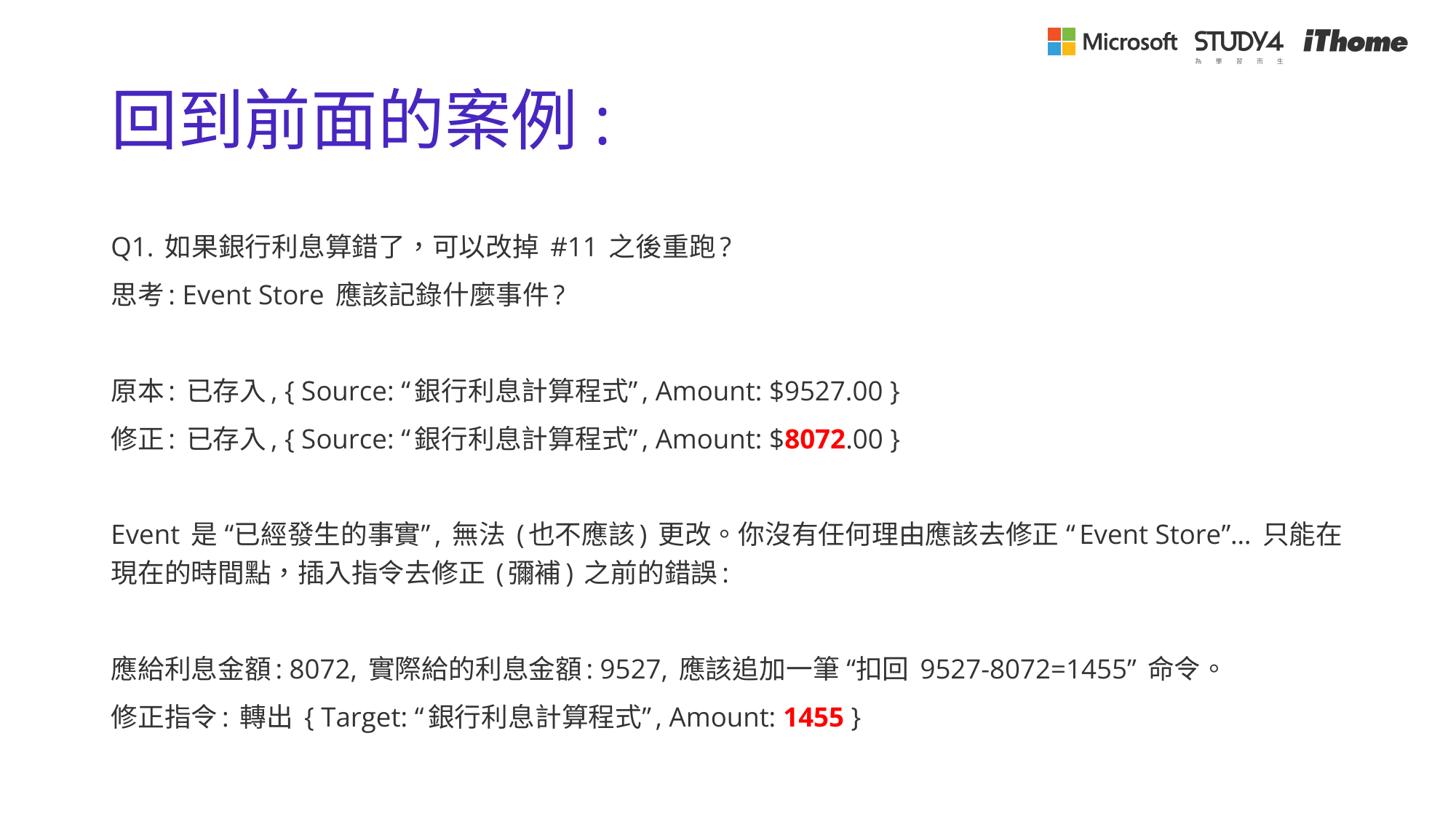

# 回到前面的案例:
Q1. 如果銀行利息算錯了，可以改掉 #11 之後重跑?
思考: Event Store 應該記錄什麼事件?

原本: 已存入, { Source: “銀行利息計算程式”, Amount: $9527.00 }
修正: 已存入, { Source: “銀行利息計算程式”, Amount: $8072.00 }

Event 是 “已經發生的事實”, 無法 (也不應該) 更改。你沒有任何理由應該去修正 “Event Store”… 只能在現在的時間點，插入指令去修正 (彌補) 之前的錯誤:

應給利息金額: 8072, 實際給的利息金額: 9527, 應該追加一筆 “扣回 9527-8072=1455” 命令。
修正指令: 轉出 { Target: “銀行利息計算程式”, Amount: 1455 }